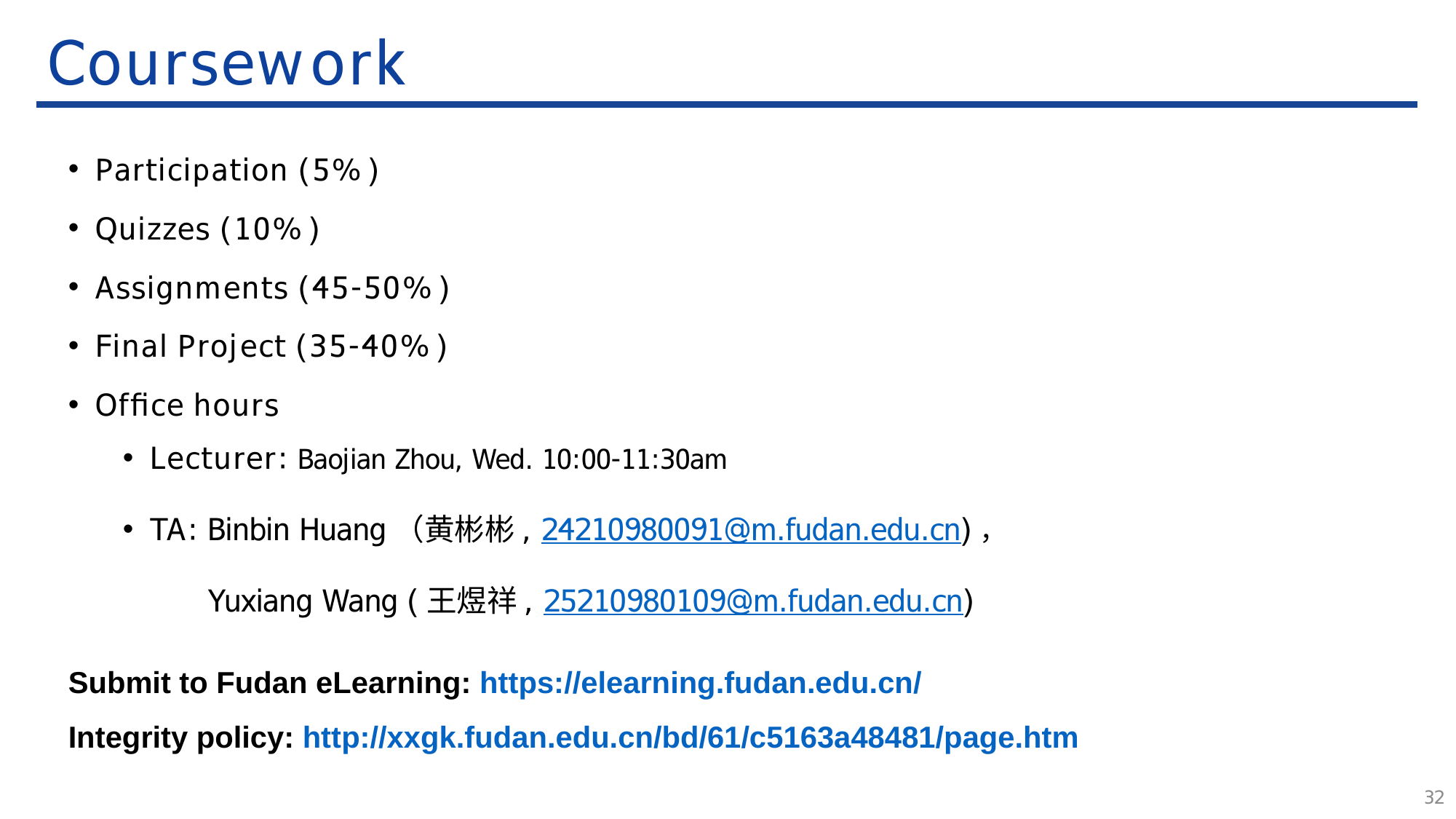

# Coursework
Participation (5%)
Quizzes (10%)
Assignments (45-50%)
Final Project (35-40%)
Office hours
Lecturer: Baojian Zhou, Wed. 10:00-11:30am
TA: Binbin Huang（黄彬彬, 24210980091@m.fudan.edu.cn)，
          Yuxiang Wang (王煜祥, 25210980109@m.fudan.edu.cn)
Submit to Fudan eLearning: https://elearning.fudan.edu.cn/
Integrity policy: http://xxgk.fudan.edu.cn/bd/61/c5163a48481/page.htm
32